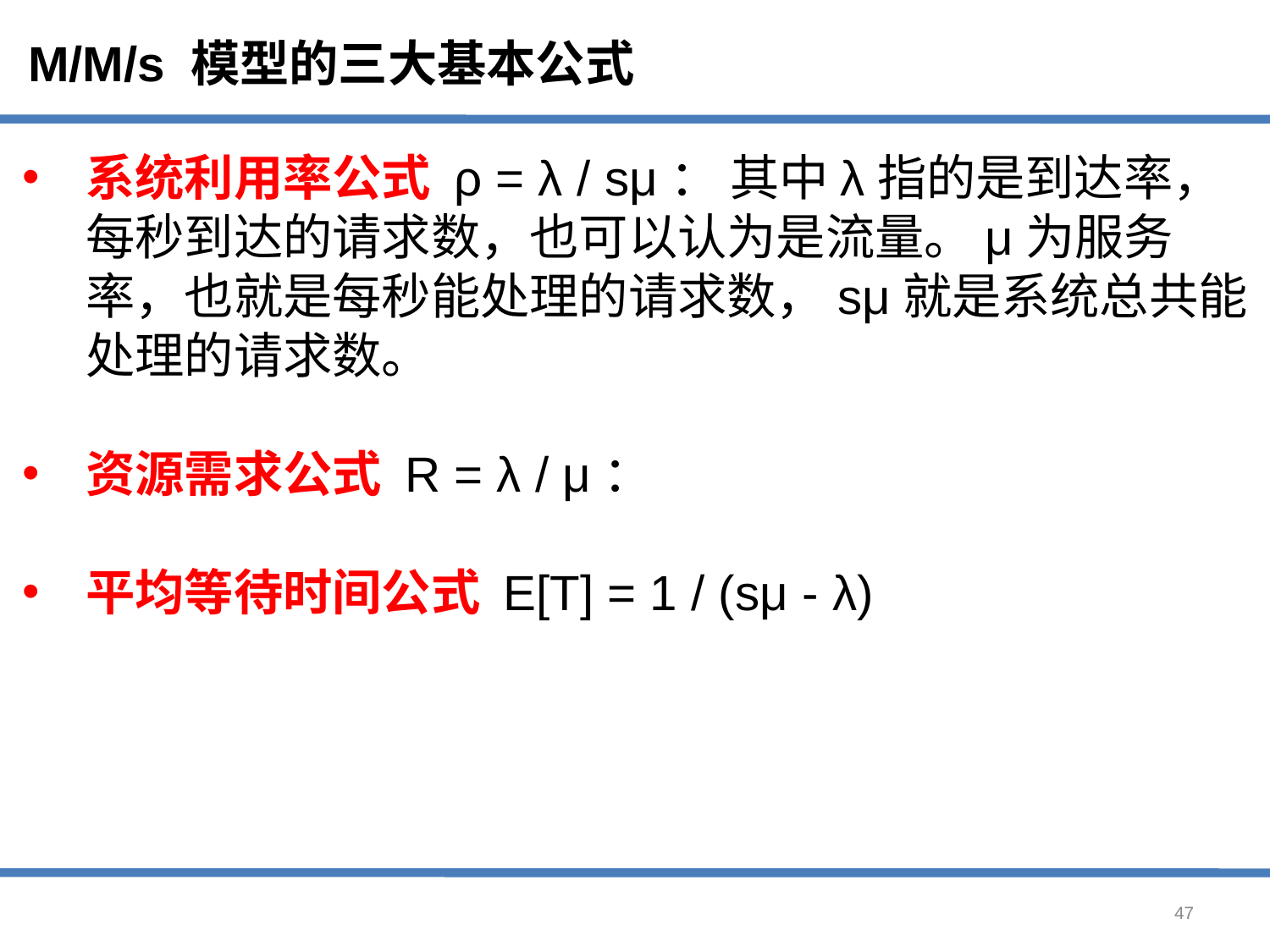

M/M/s 模型的三大基本公式
系统利用率公式 ρ = λ / sμ： 其中λ指的是到达率，每秒到达的请求数，也可以认为是流量。μ为服务率，也就是每秒能处理的请求数，sμ就是系统总共能处理的请求数。

资源需求公式 R = λ / μ：

平均等待时间公式 E[T] = 1 / (sμ - λ)
47